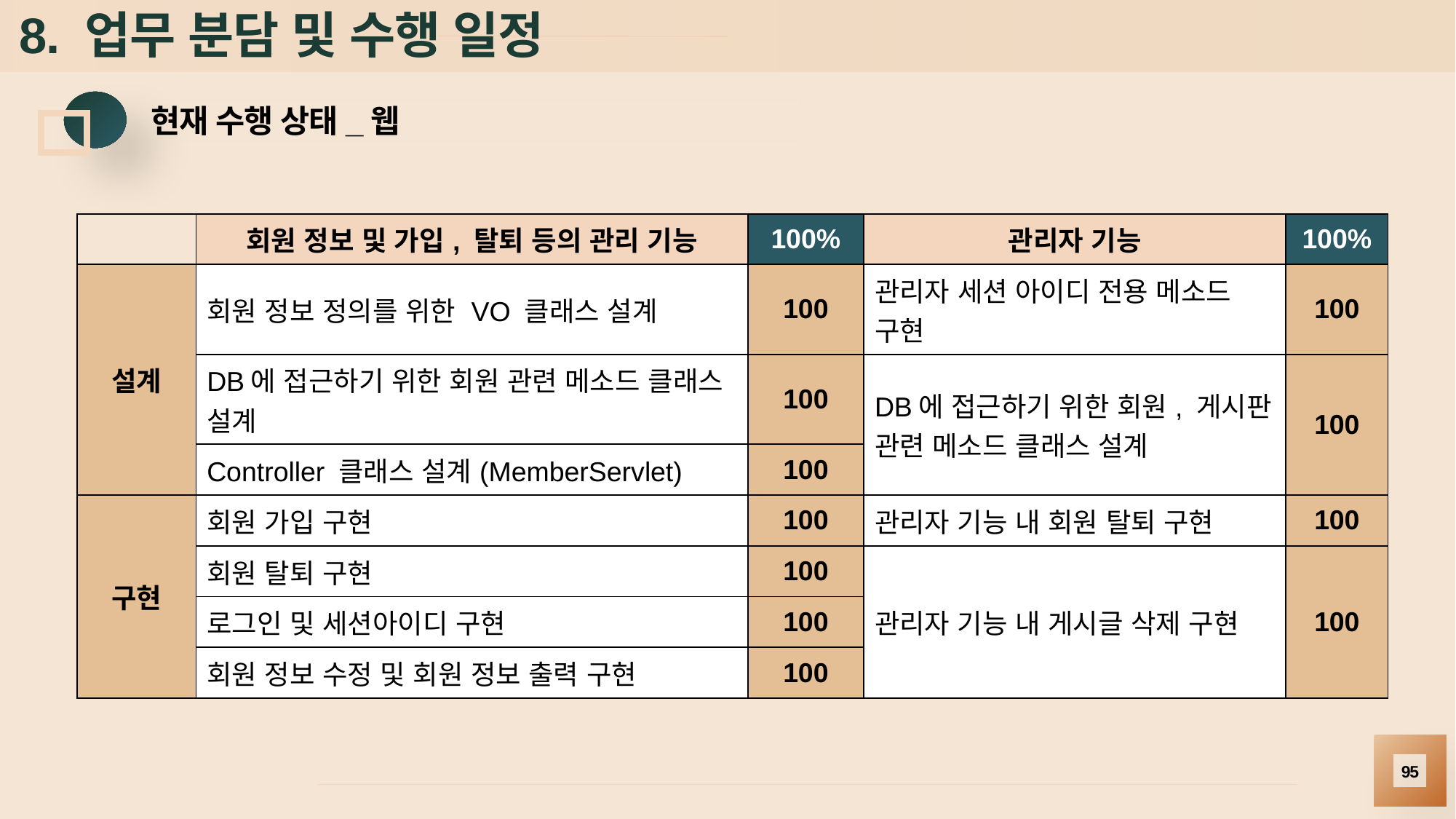

# 8. 업무 분담 및 수행 일정

현재 수행 상태_웹

|  | 회원 정보 및 가입, 탈퇴 등의 관리 기능 | 100% | 관리자 기능 | 100% |
| --- | --- | --- | --- | --- |
| 설계 | 회원 정보 정의를 위한 VO 클래스 설계 | 100 | 관리자 세션 아이디 전용 메소드 구현 | 100 |
|  | DB에 접근하기 위한 회원 관련 메소드 클래스 설계 | 100 | DB에 접근하기 위한 회원, 게시판 관련 메소드 클래스 설계 | 100 |
|  | Controller 클래스 설계(MemberServlet) | 100 |  |  |
| 구현 | 회원 가입 구현 | 100 | 관리자 기능 내 회원 탈퇴 구현 | 100 |
|  | 회원 탈퇴 구현 | 100 | 관리자 기능 내 게시글 삭제 구현 | 100 |
|  | 로그인 및 세션아이디 구현 | 100 |  |  |
|  | 회원 정보 수정 및 회원 정보 출력 구현 | 100 |  |  |
95